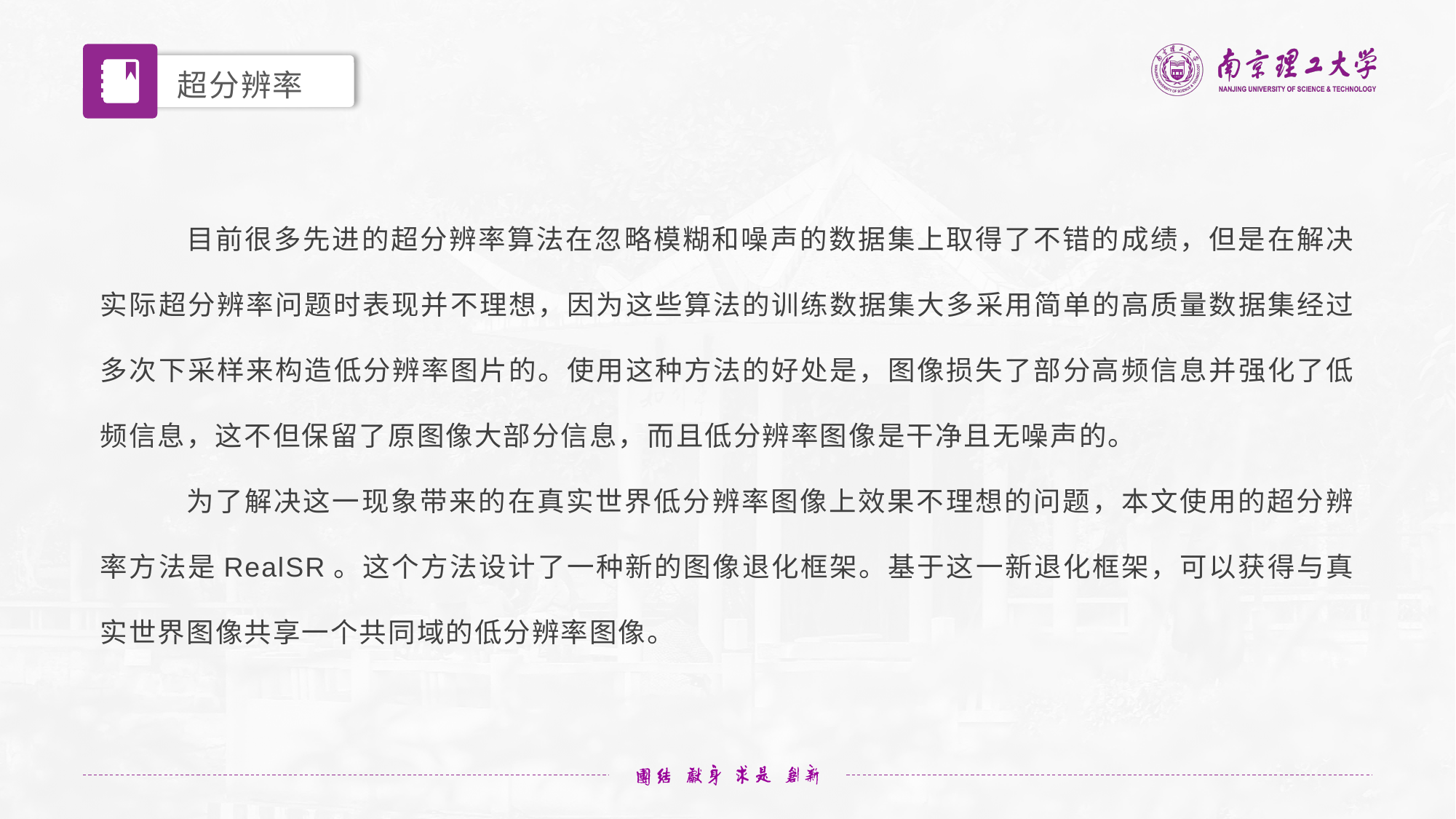

超分辨率
目前很多先进的超分辨率算法在忽略模糊和噪声的数据集上取得了不错的成绩，但是在解决实际超分辨率问题时表现并不理想，因为这些算法的训练数据集大多采用简单的高质量数据集经过多次下采样来构造低分辨率图片的。使用这种方法的好处是，图像损失了部分高频信息并强化了低频信息，这不但保留了原图像大部分信息，而且低分辨率图像是干净且无噪声的。
为了解决这一现象带来的在真实世界低分辨率图像上效果不理想的问题，本文使用的超分辨率方法是RealSR。这个方法设计了一种新的图像退化框架。基于这一新退化框架，可以获得与真实世界图像共享一个共同域的低分辨率图像。